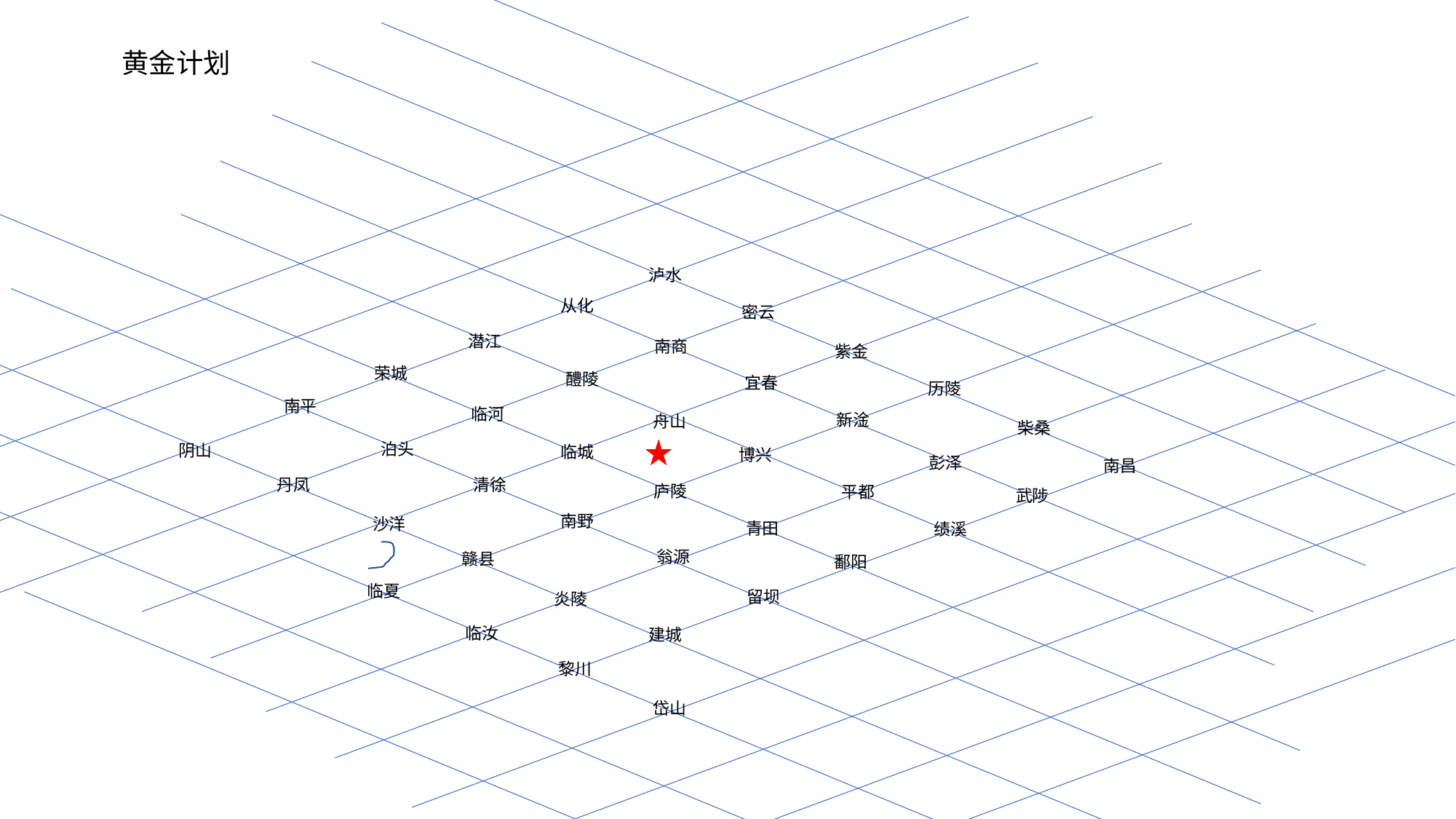

黄金计划
泸水
从化
密云
潜江
南商
紫金
荣城
醴陵
宜春
历陵
南平
临河
新淦
舟山
柴桑
泊头
阴山
临城
博兴

彭泽
南昌
丹凤
清徐
庐陵
平都
武陟
南野
沙洋
青田
绩溪
翁源

赣县
鄱阳
临夏
留坝
炎陵
临汝
建城
黎川
岱山